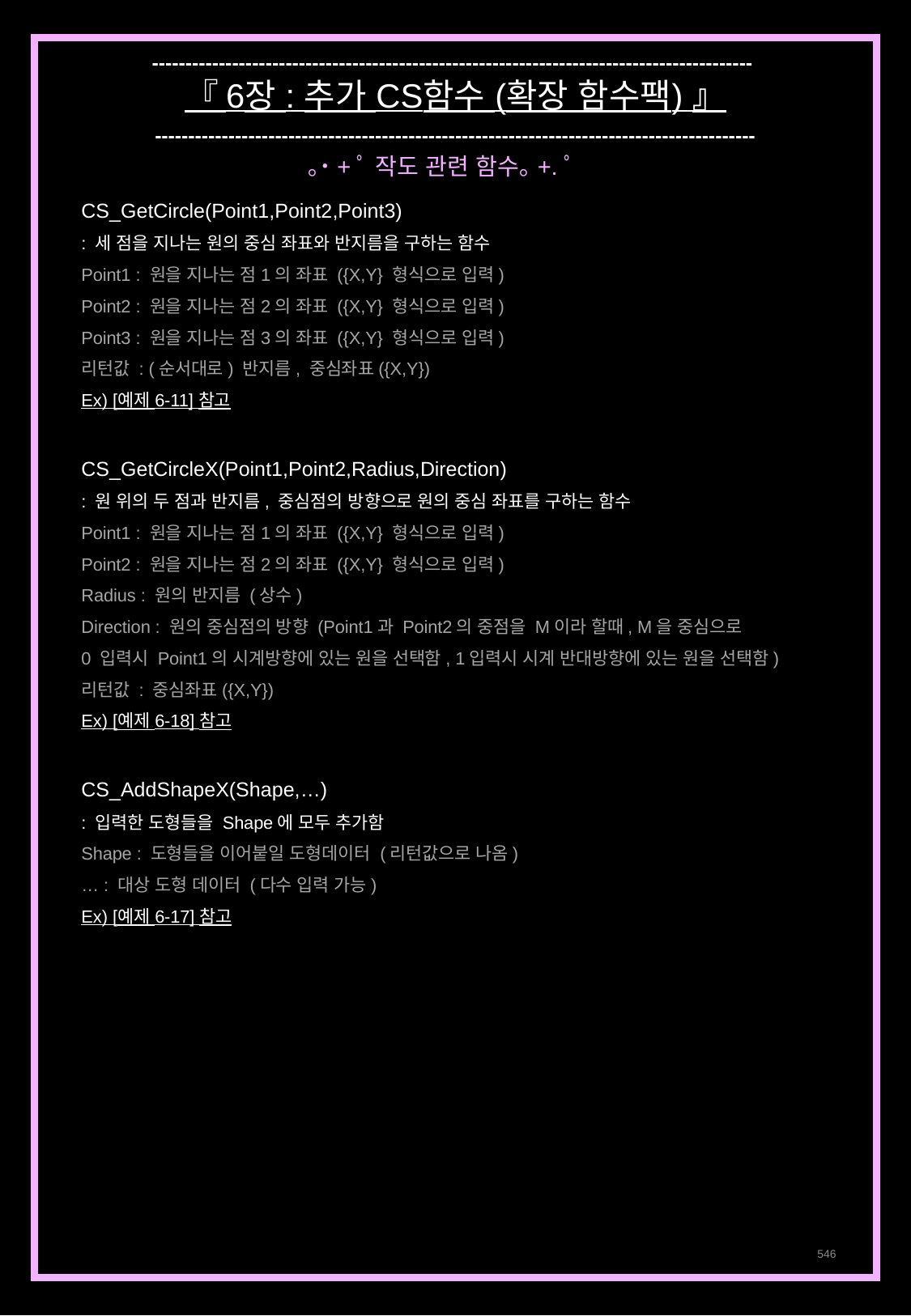

------------------------------------------------------------------------------------------
『 6장 : 추가 CS함수 (확장 함수팩) 』
------------------------------------------------------------------------------------------
｡˙+ﾟ 작도 관련 함수｡+.ﾟ
CS_GetCircle(Point1,Point2,Point3)
: 세 점을 지나는 원의 중심 좌표와 반지름을 구하는 함수
Point1 : 원을 지나는 점1의 좌표 ({X,Y} 형식으로 입력)
Point2 : 원을 지나는 점2의 좌표 ({X,Y} 형식으로 입력)
Point3 : 원을 지나는 점3의 좌표 ({X,Y} 형식으로 입력)
리턴값 : (순서대로) 반지름, 중심좌표({X,Y})
Ex) [예제 6-11] 참고

CS_GetCircleX(Point1,Point2,Radius,Direction)
: 원 위의 두 점과 반지름, 중심점의 방향으로 원의 중심 좌표를 구하는 함수
Point1 : 원을 지나는 점1의 좌표 ({X,Y} 형식으로 입력)
Point2 : 원을 지나는 점2의 좌표 ({X,Y} 형식으로 입력)
Radius : 원의 반지름 (상수)
Direction : 원의 중심점의 방향 (Point1과 Point2의 중점을 M이라 할때, M을 중심으로
0 입력시 Point1의 시계방향에 있는 원을 선택함, 1입력시 시계 반대방향에 있는 원을 선택함)
리턴값 : 중심좌표({X,Y})
Ex) [예제 6-18] 참고

CS_AddShapeX(Shape,…)
: 입력한 도형들을 Shape에 모두 추가함
Shape : 도형들을 이어붙일 도형데이터 (리턴값으로 나옴)
… : 대상 도형 데이터 (다수 입력 가능)
Ex) [예제 6-17] 참고

C2
(Direction = 1)
Point1

M
C1
(Direction = 0)
Point2
546